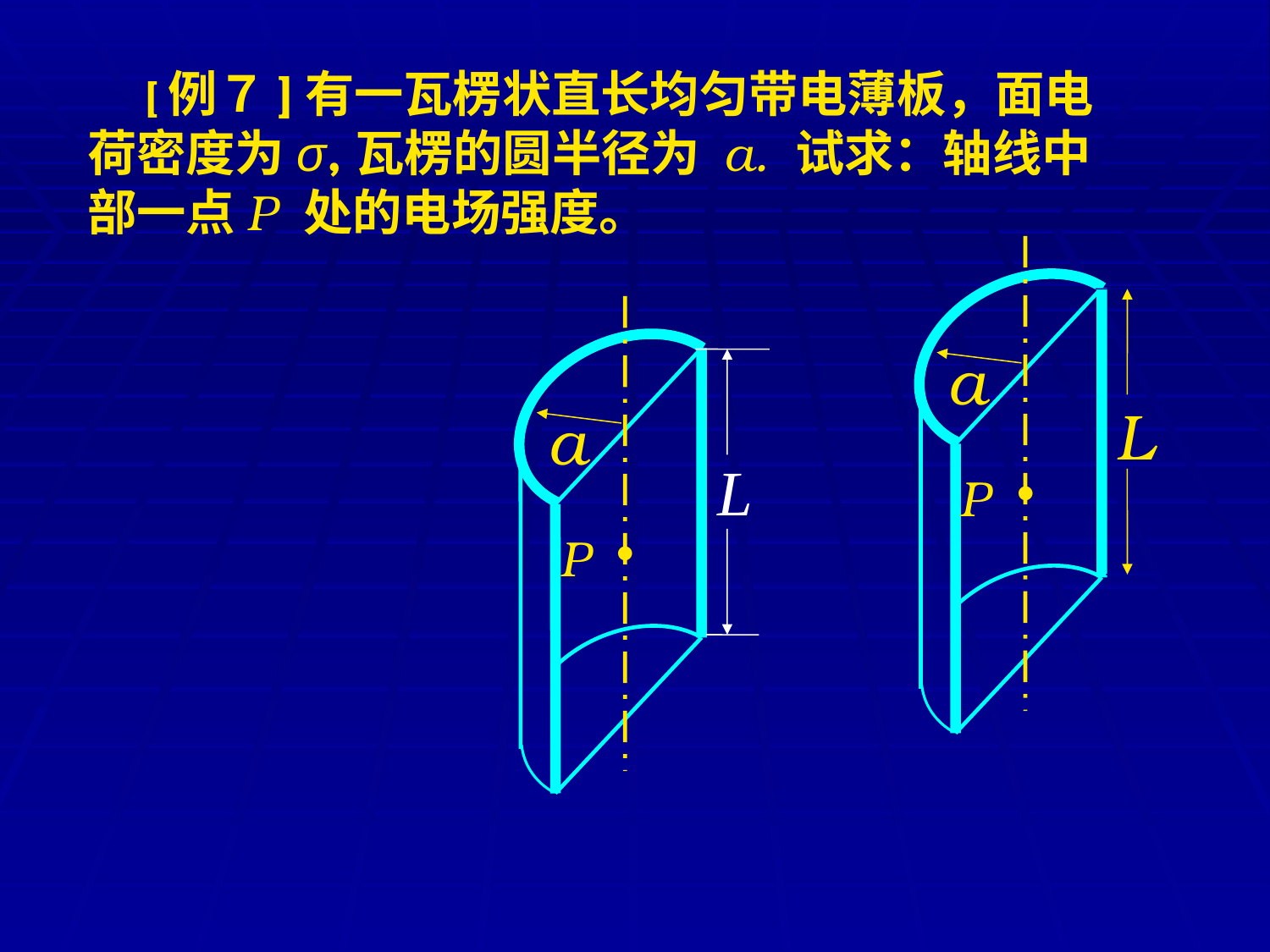

[例７]有一瓦楞状直长均匀带电薄板，面电荷密度为σ,瓦楞的圆半径为 a. 试求：轴线中部一点P 处的电场强度。

a

L
.

P

a

.

P

L